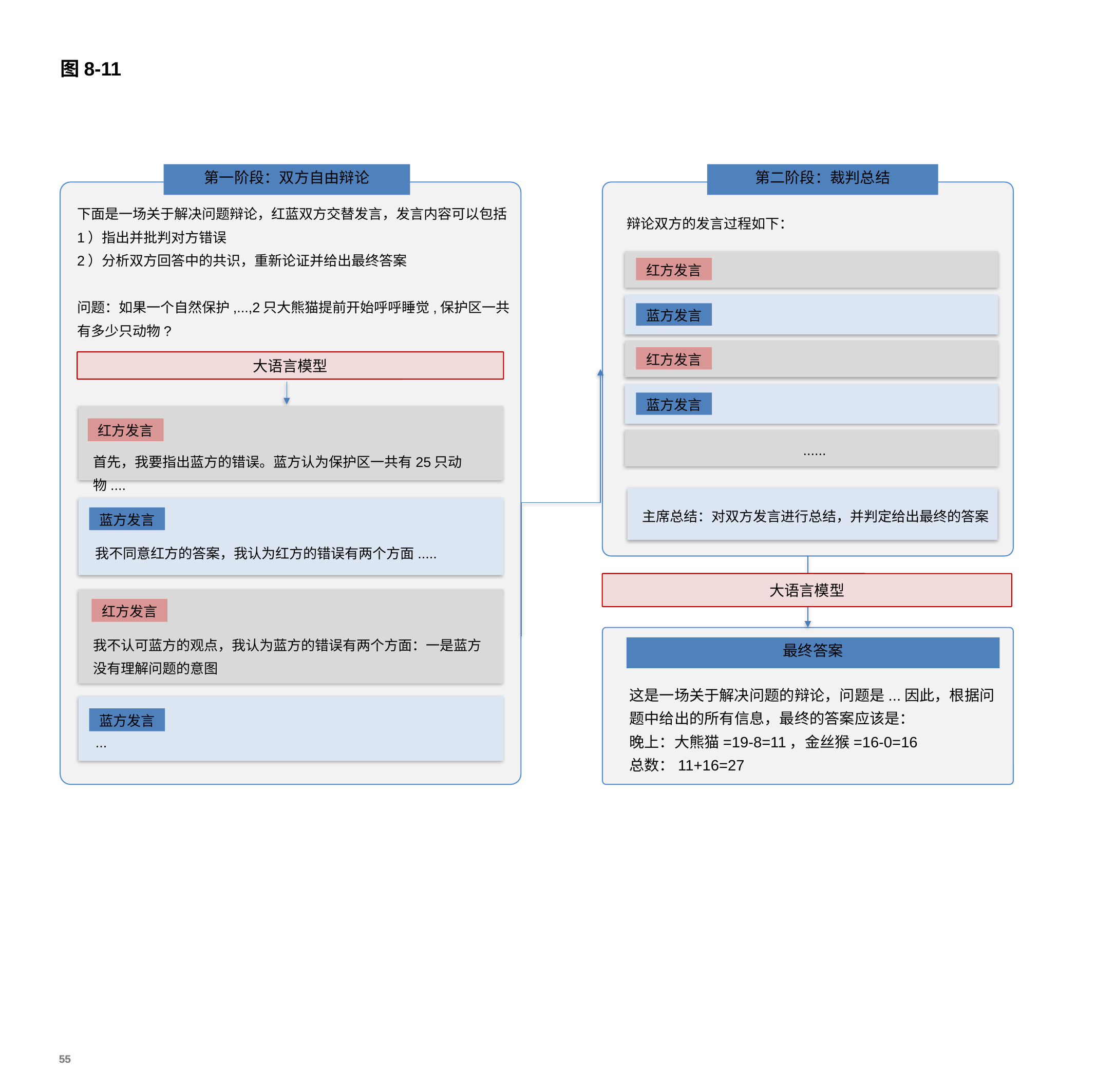

# 图8-11
第一阶段：双方自由辩论
第二阶段：裁判总结

下面是一场关于解决问题辩论，红蓝双方交替发言，发言内容可以包括
1）指出并批判对方错误
2）分析双方回答中的共识，重新论证并给出最终答案

问题：如果一个自然保护,...,2只大熊猫提前开始呼呼睡觉,保护区一共有多少只动物?
辩论双方的发言过程如下：

红方发言

蓝方发言

红方发言
大语言模型

蓝方发言

红方发言

......
首先，我要指出蓝方的错误。蓝方认为保护区一共有25只动物....

主席总结：对双方发言进行总结，并判定给出最终的答案

蓝方发言
我不同意红方的答案，我认为红方的错误有两个方面.....
大语言模型

红方发言
红方发言
我不认可蓝方的观点，我认为蓝方的错误有两个方面：一是蓝方没有理解问题的意图

最终答案
这是一场关于解决问题的辩论，问题是...因此，根据问题中给出的所有信息，最终的答案应该是：
晚上：大熊猫=19-8=11，金丝猴=16-0=16
总数：11+16=27

蓝方发言
...